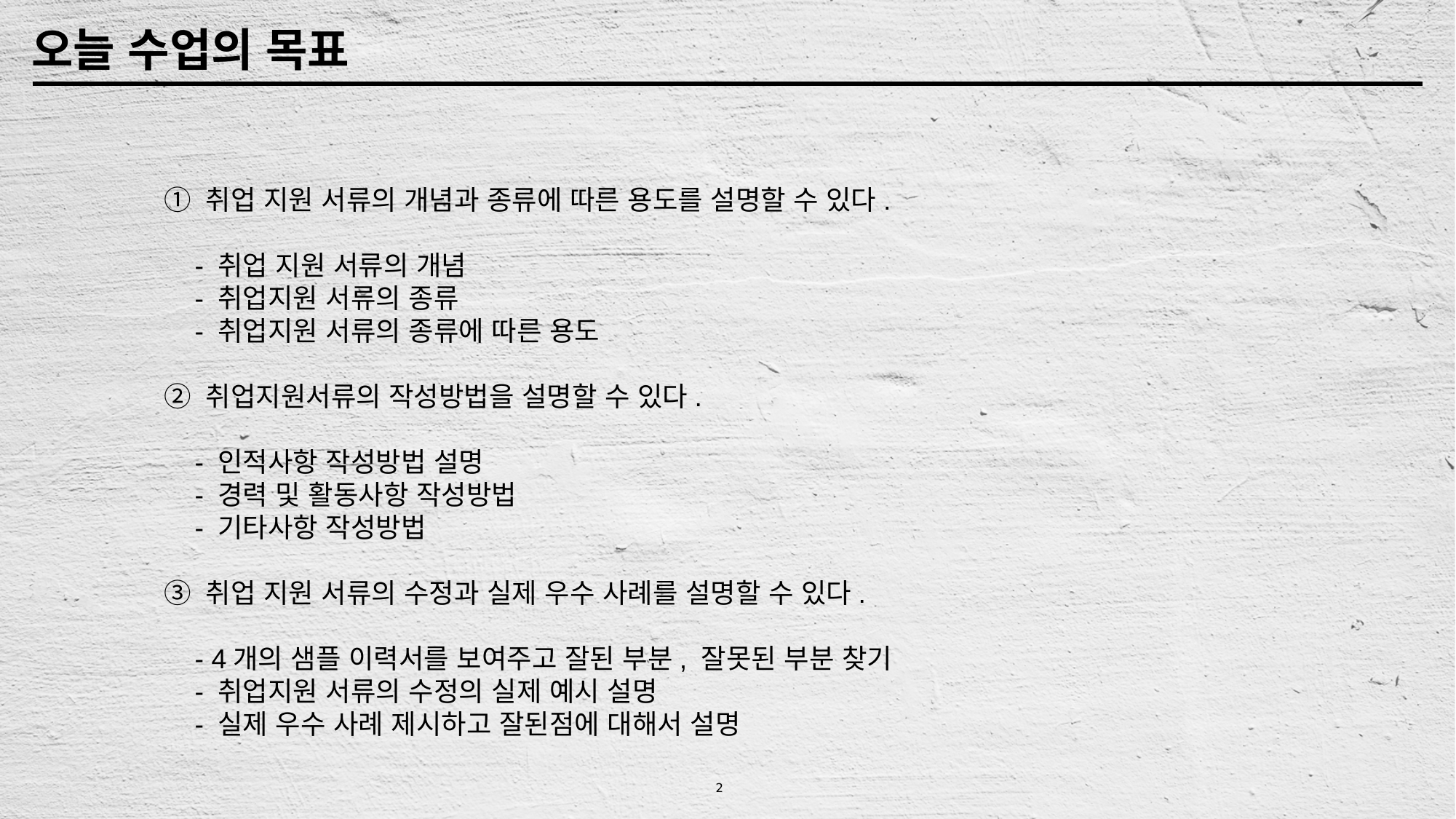

오늘 수업의 목표
① 취업 지원 서류의 개념과 종류에 따른 용도를 설명할 수 있다.

    - 취업 지원 서류의 개념
    - 취업지원 서류의 종류
    - 취업지원 서류의 종류에 따른 용도

② 취업지원서류의 작성방법을 설명할 수 있다.

    - 인적사항 작성방법 설명
    - 경력 및 활동사항 작성방법
    - 기타사항 작성방법

③ 취업 지원 서류의 수정과 실제 우수 사례를 설명할 수 있다.

    - 4개의 샘플 이력서를 보여주고 잘된 부분, 잘못된 부분 찾기
    - 취업지원 서류의 수정의 실제 예시 설명
    - 실제 우수 사례 제시하고 잘된점에 대해서 설명
2